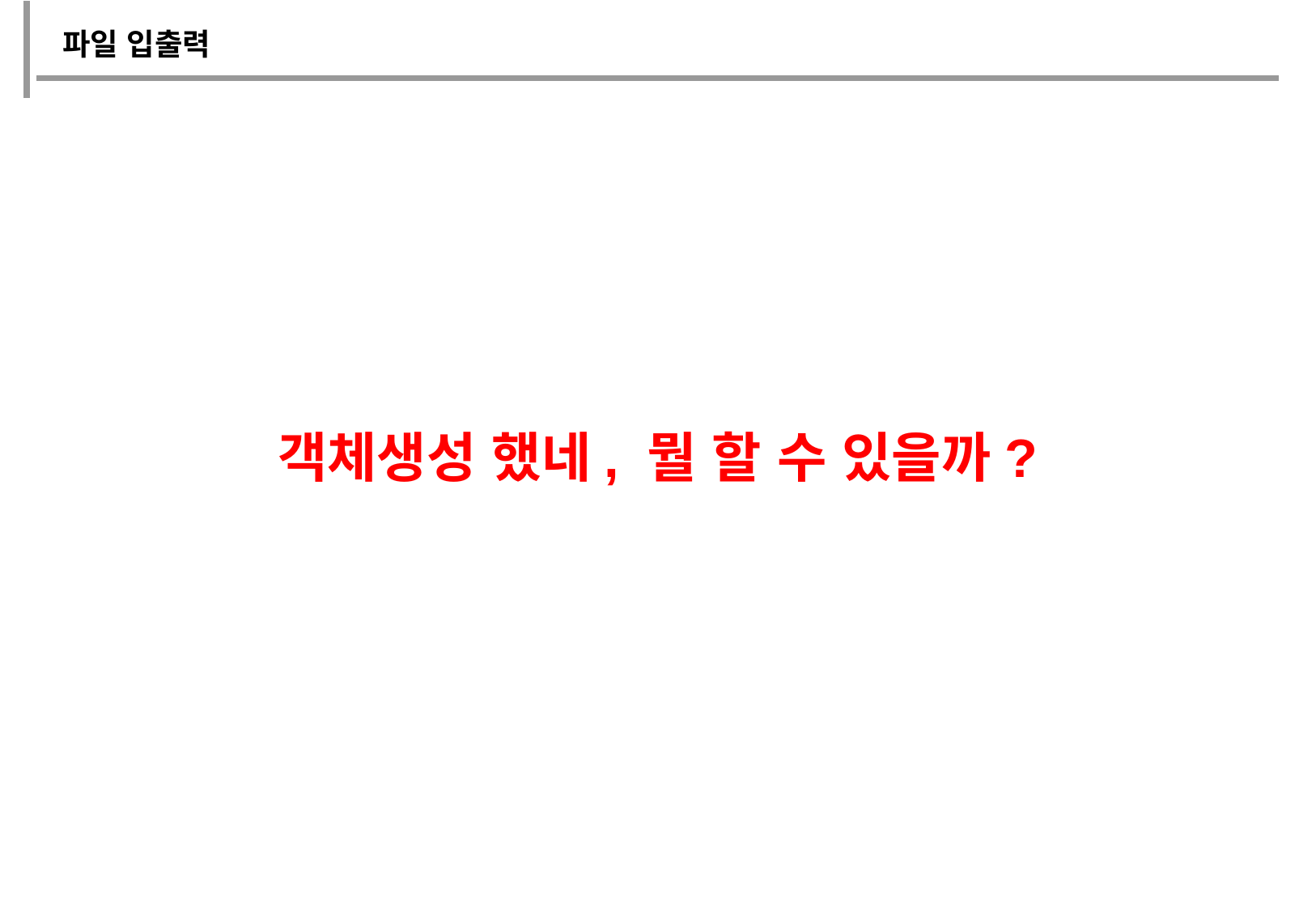

파일 입출력

객체생성 했네, 뭘 할 수 있을까?